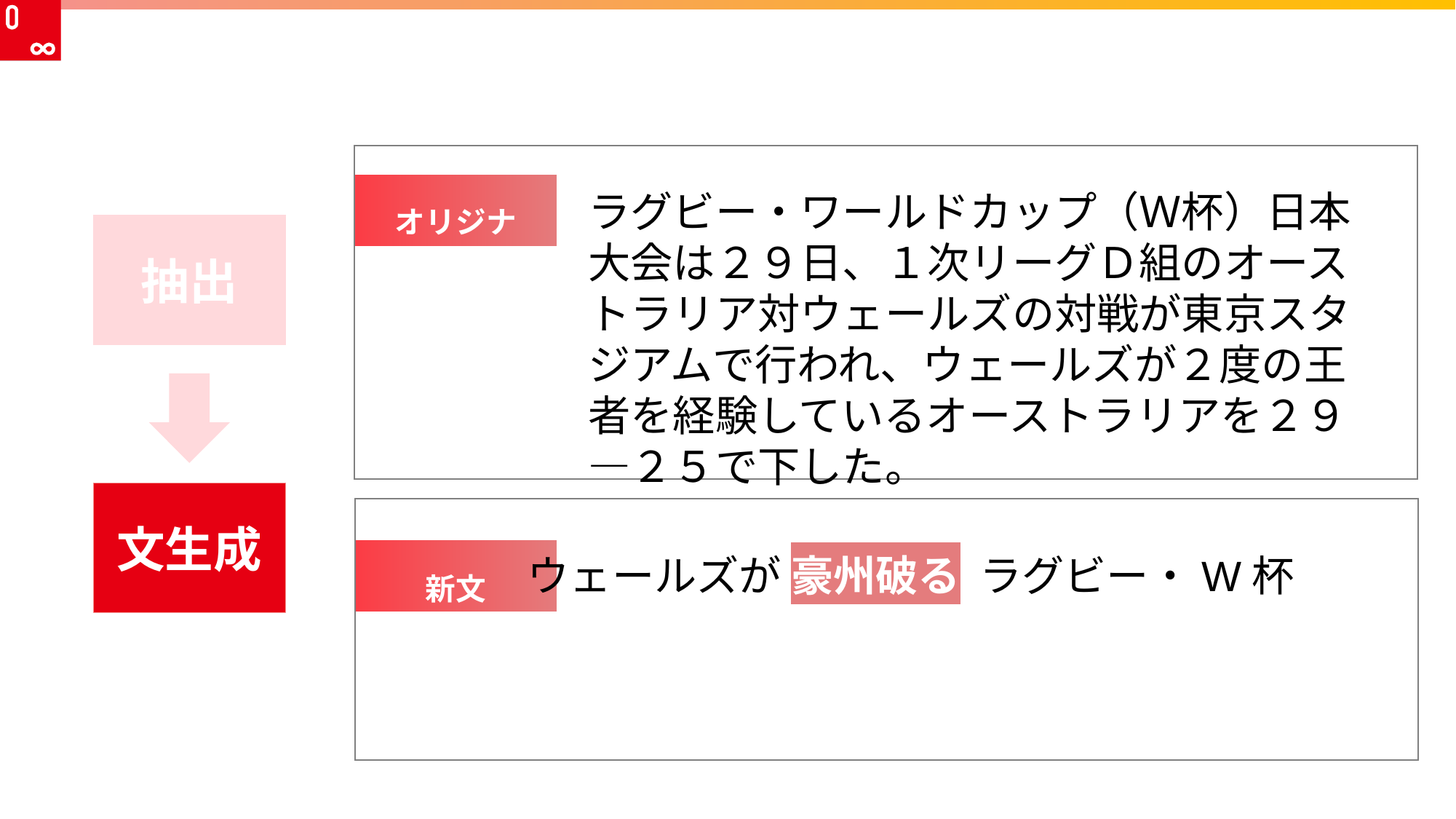

オリジナル
ラグビー・ワールドカップ（Ｗ杯）日本大会は２９日、１次リーグＤ組のオーストラリア対ウェールズの対戦が東京スタジアムで行われ、ウェールズが２度の王者を経験しているオーストラリアを２９―２５で下した。

ウェールズが 豪州破る  ラグビー・W杯
新文
抽出

文生成